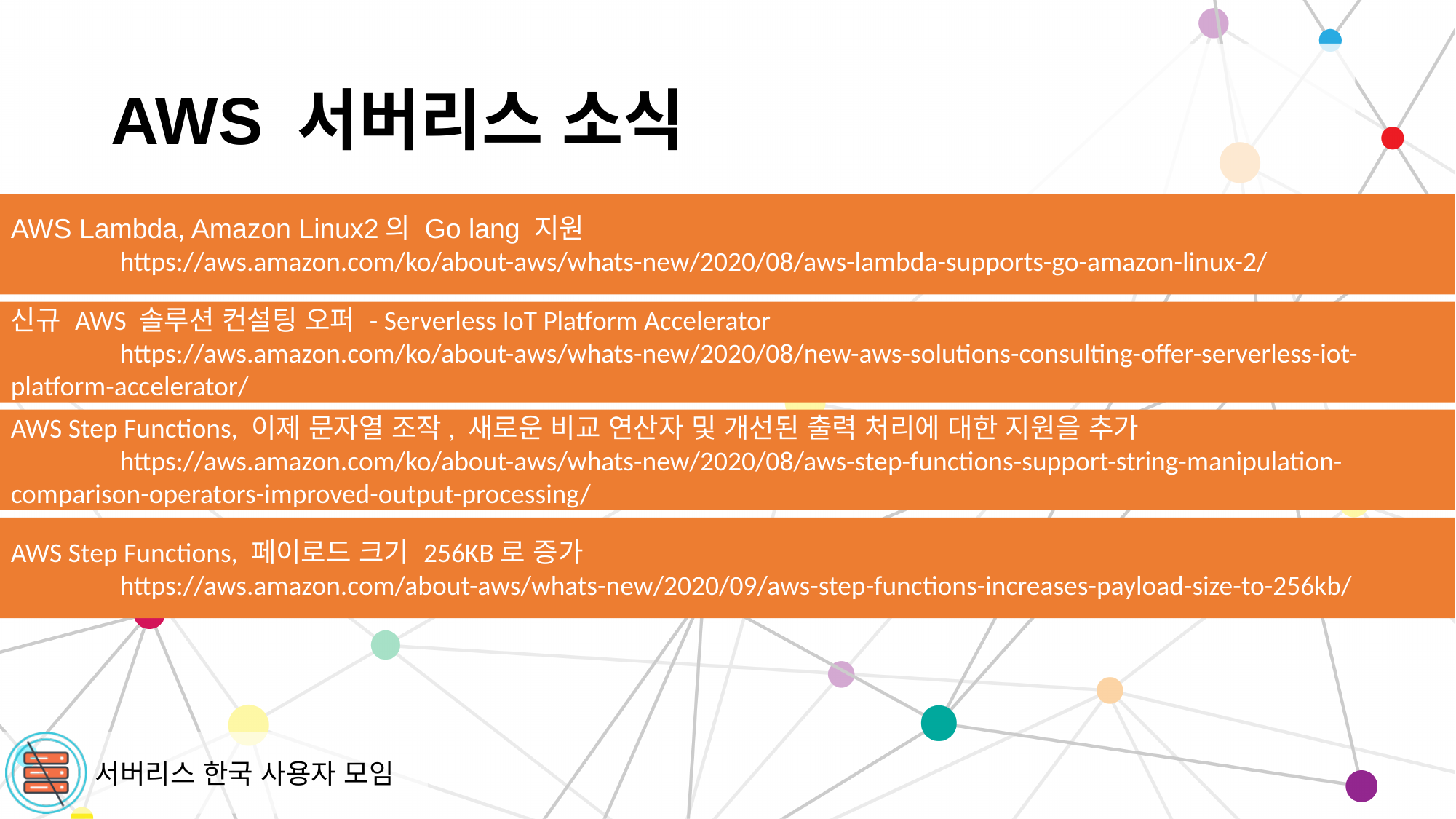

# AWS 서버리스 소식
AWS Lambda, Amazon Linux2의 Go lang 지원
	https://aws.amazon.com/ko/about-aws/whats-new/2020/08/aws-lambda-supports-go-amazon-linux-2/
신규 AWS 솔루션 컨설팅 오퍼 - Serverless IoT Platform Accelerator
	https://aws.amazon.com/ko/about-aws/whats-new/2020/08/new-aws-solutions-consulting-offer-serverless-iot-platform-accelerator/
AWS Step Functions, 이제 문자열 조작, 새로운 비교 연산자 및 개선된 출력 처리에 대한 지원을 추가
	https://aws.amazon.com/ko/about-aws/whats-new/2020/08/aws-step-functions-support-string-manipulation-comparison-operators-improved-output-processing/
AWS Step Functions, 페이로드 크기 256KB로 증가
	https://aws.amazon.com/about-aws/whats-new/2020/09/aws-step-functions-increases-payload-size-to-256kb/